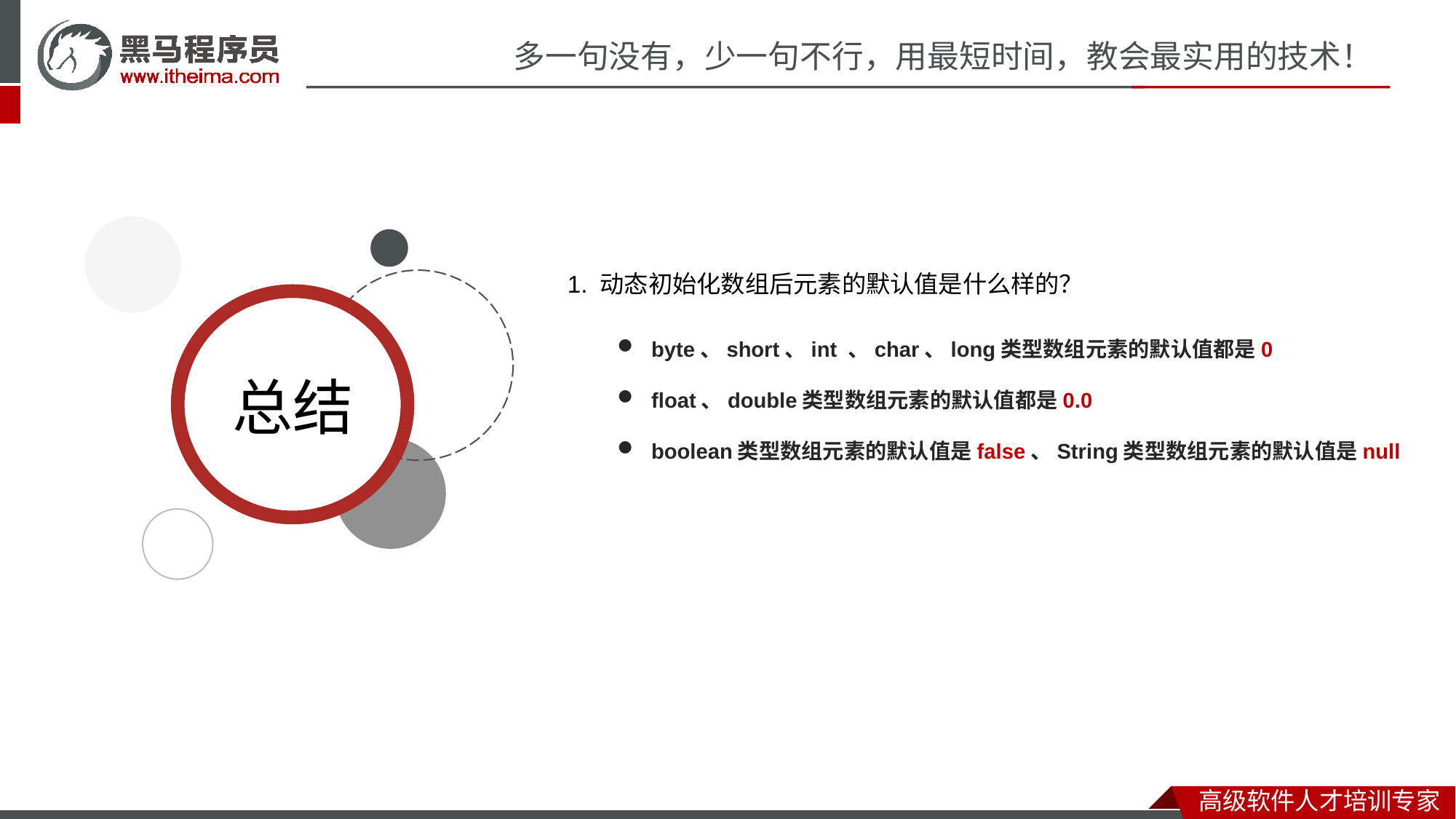

1. 动态初始化数组后元素的默认值是什么样的？
byte、short、int 、char、long类型数组元素的默认值都是0
float、double类型数组元素的默认值都是0.0
boolean类型数组元素的默认值是false、String类型数组元素的默认值是null